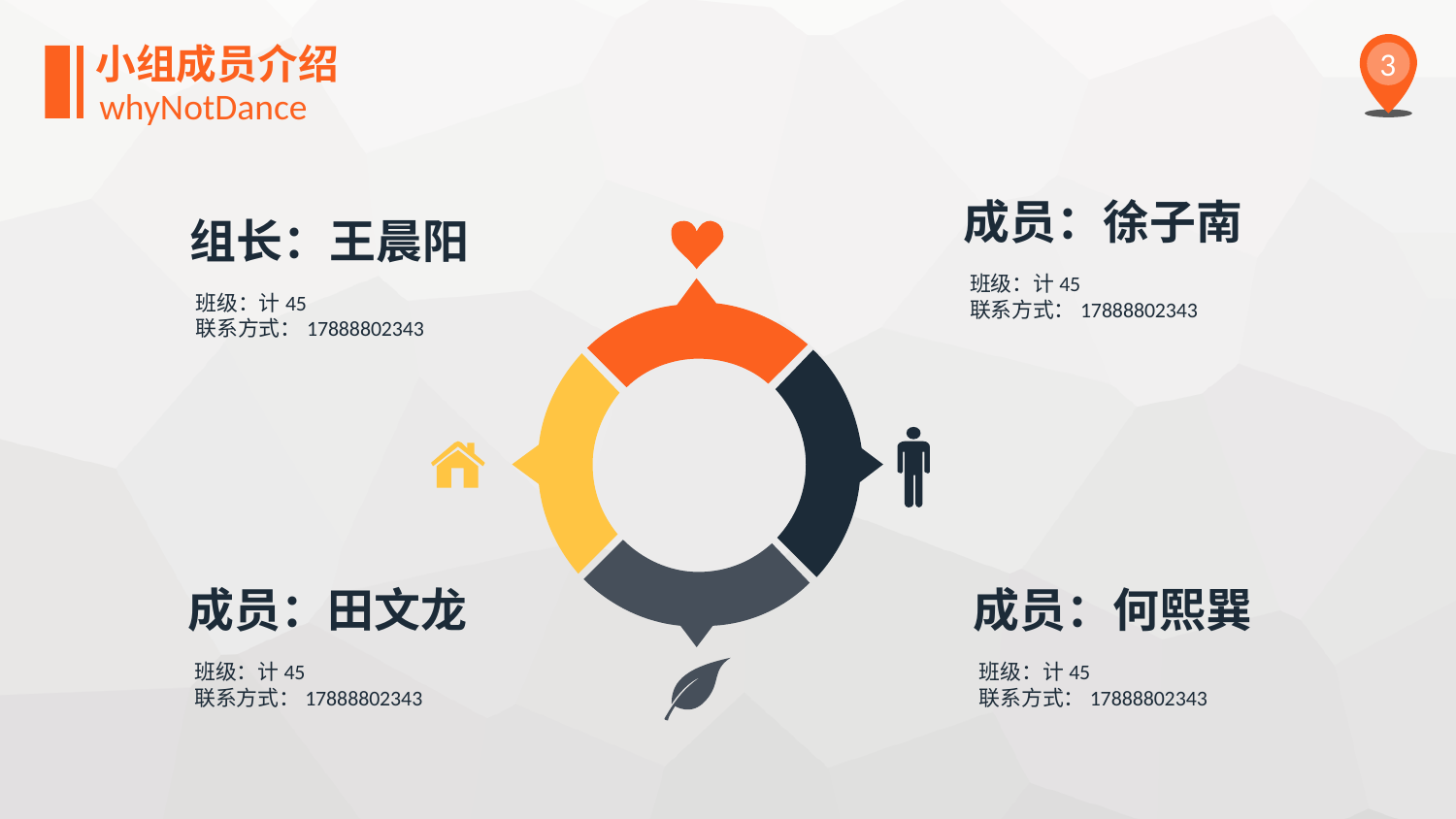

小组成员介绍
3

whyNotDance
成员：徐子南
组长：王晨阳

班级：计45
联系方式：17888802343

班级：计45
联系方式：17888802343

成员：田文龙
成员：何熙巽
班级：计45
联系方式：17888802343
班级：计45
联系方式：17888802343